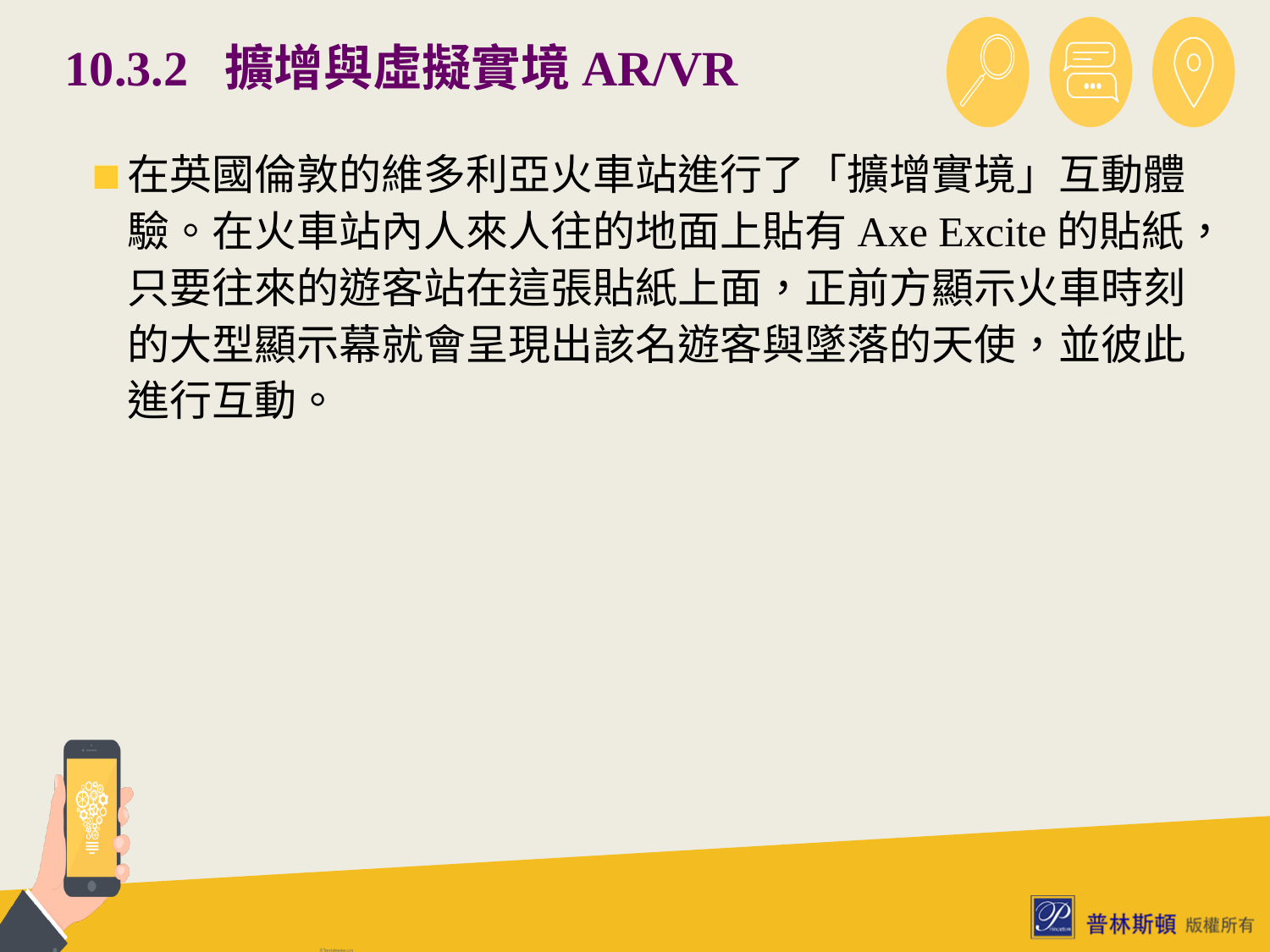

# 10.3.2  擴增與虛擬實境AR/VR
在英國倫敦的維多利亞火車站進行了「擴增實境」互動體驗。在火車站內人來人往的地面上貼有Axe Excite的貼紙，只要往來的遊客站在這張貼紙上面，正前方顯示火車時刻的大型顯示幕就會呈現出該名遊客與墜落的天使，並彼此進行互動。